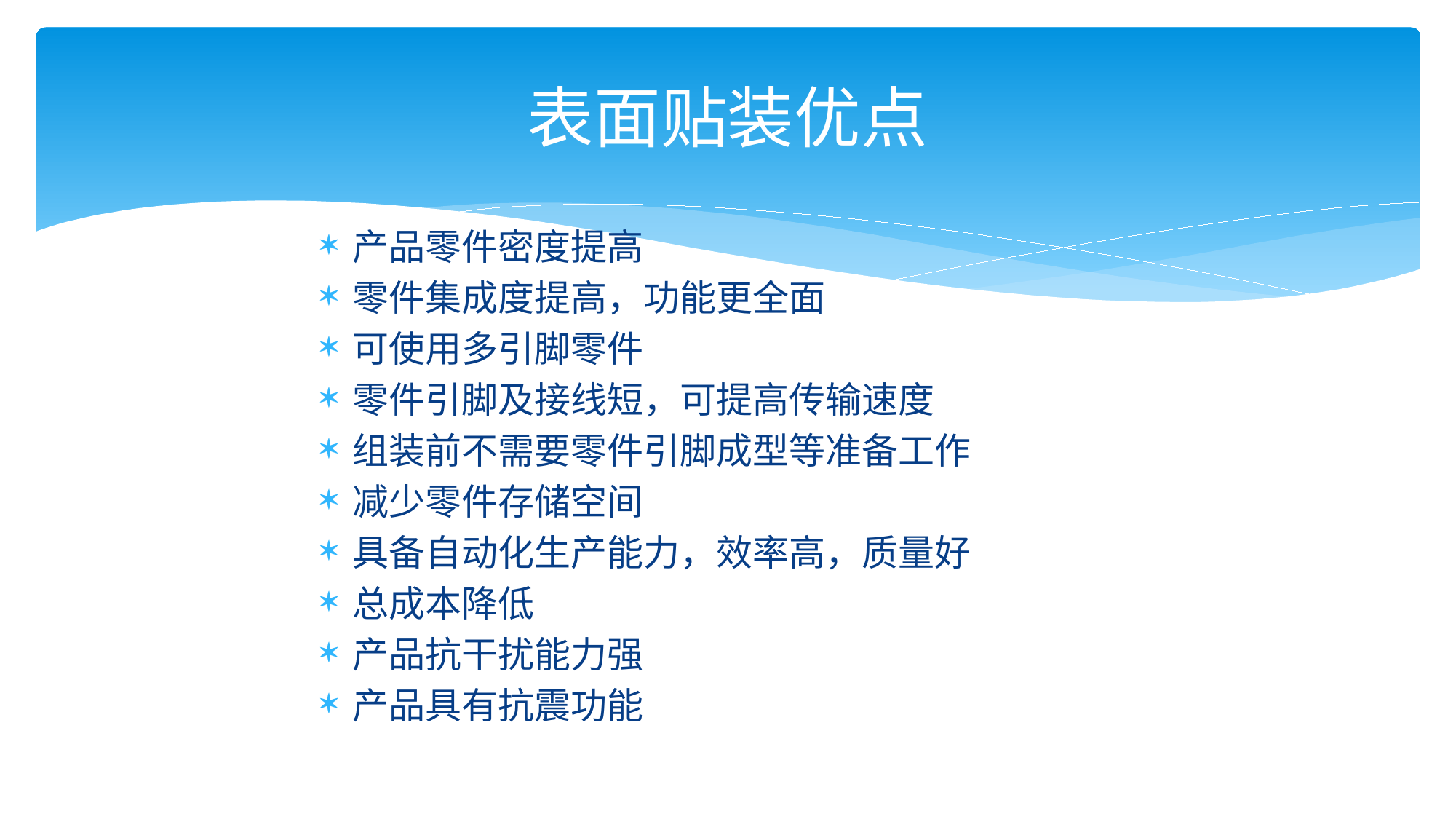

# 表面贴装优点
产品零件密度提高
零件集成度提高，功能更全面
可使用多引脚零件
零件引脚及接线短，可提高传输速度
组装前不需要零件引脚成型等准备工作
减少零件存储空间
具备自动化生产能力，效率高，质量好
总成本降低
产品抗干扰能力强
产品具有抗震功能